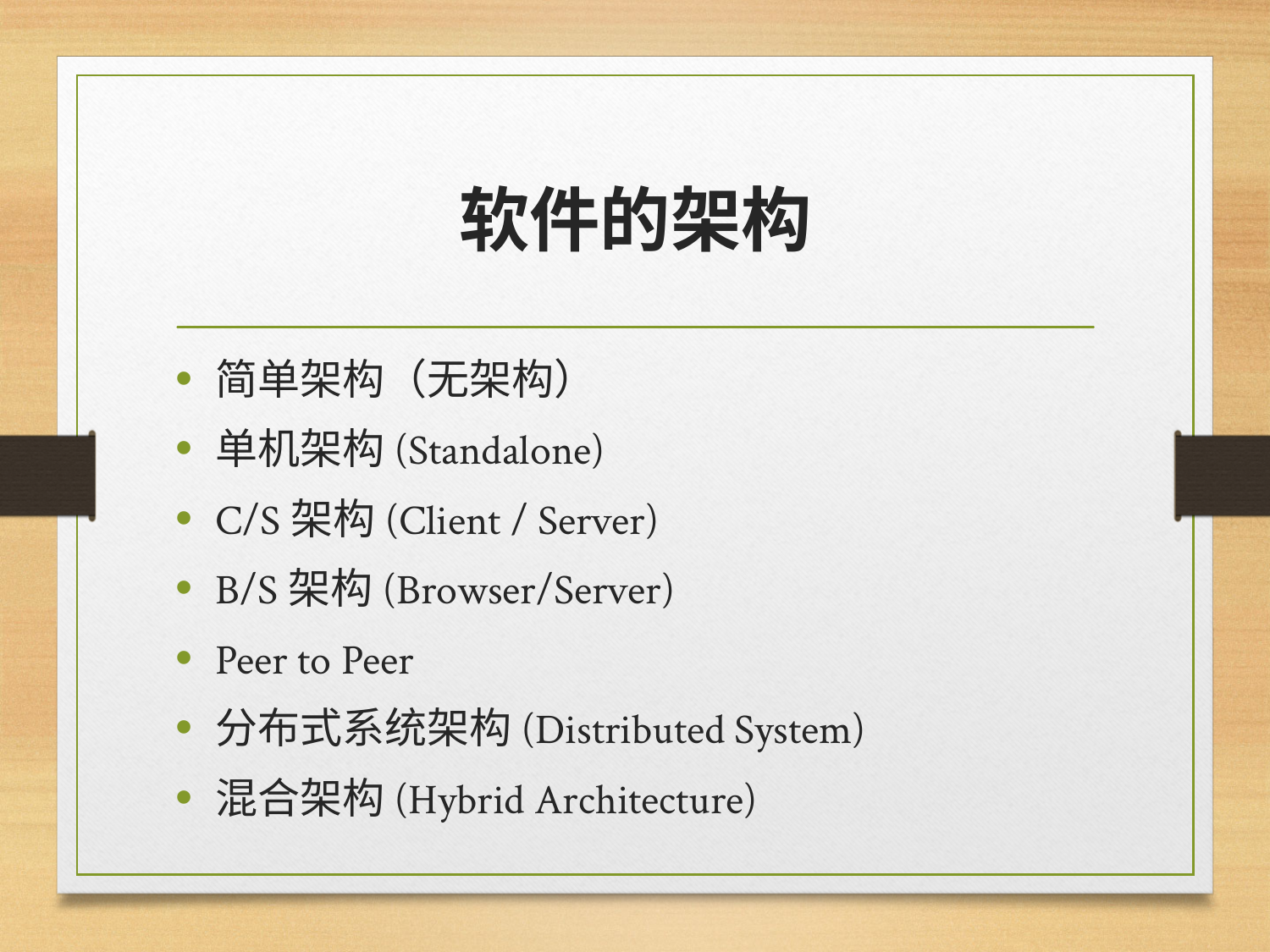

# 软件的架构
简单架构（无架构）
单机架构(Standalone)
C/S架构(Client / Server)
B/S架构(Browser/Server)
Peer to Peer
分布式系统架构(Distributed System)
混合架构(Hybrid Architecture)